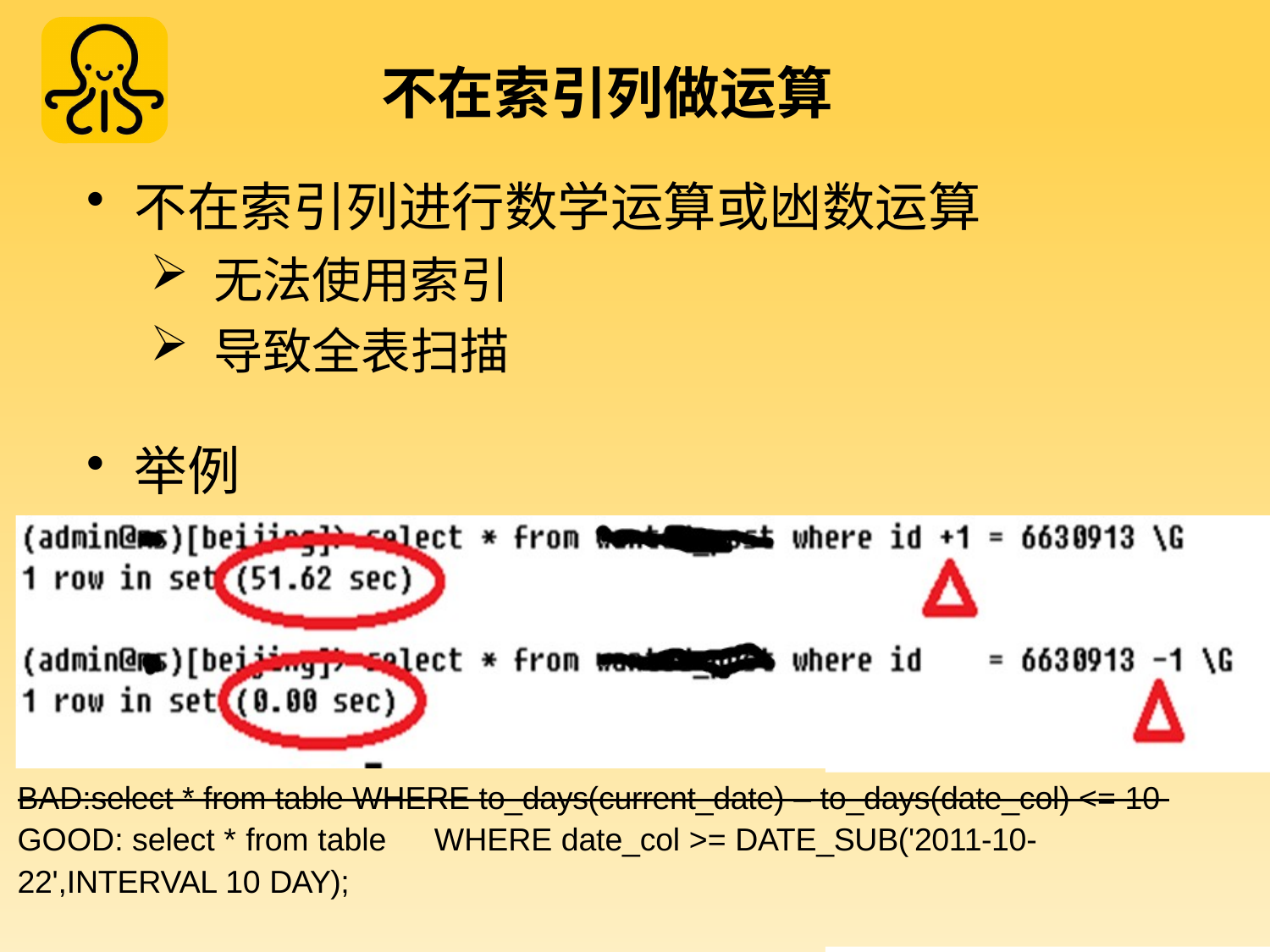

# 不在索引列做运算
不在索引列进行数学运算或凼数运算
无法使用索引
导致全表扫描
举例

BAD:select * from table WHERE to_days(current_date) – to_days(date_col) <= 10  GOOD: select * from table	WHERE date_col >= DATE_SUB('2011-10-  22',INTERVAL 10 DAY);